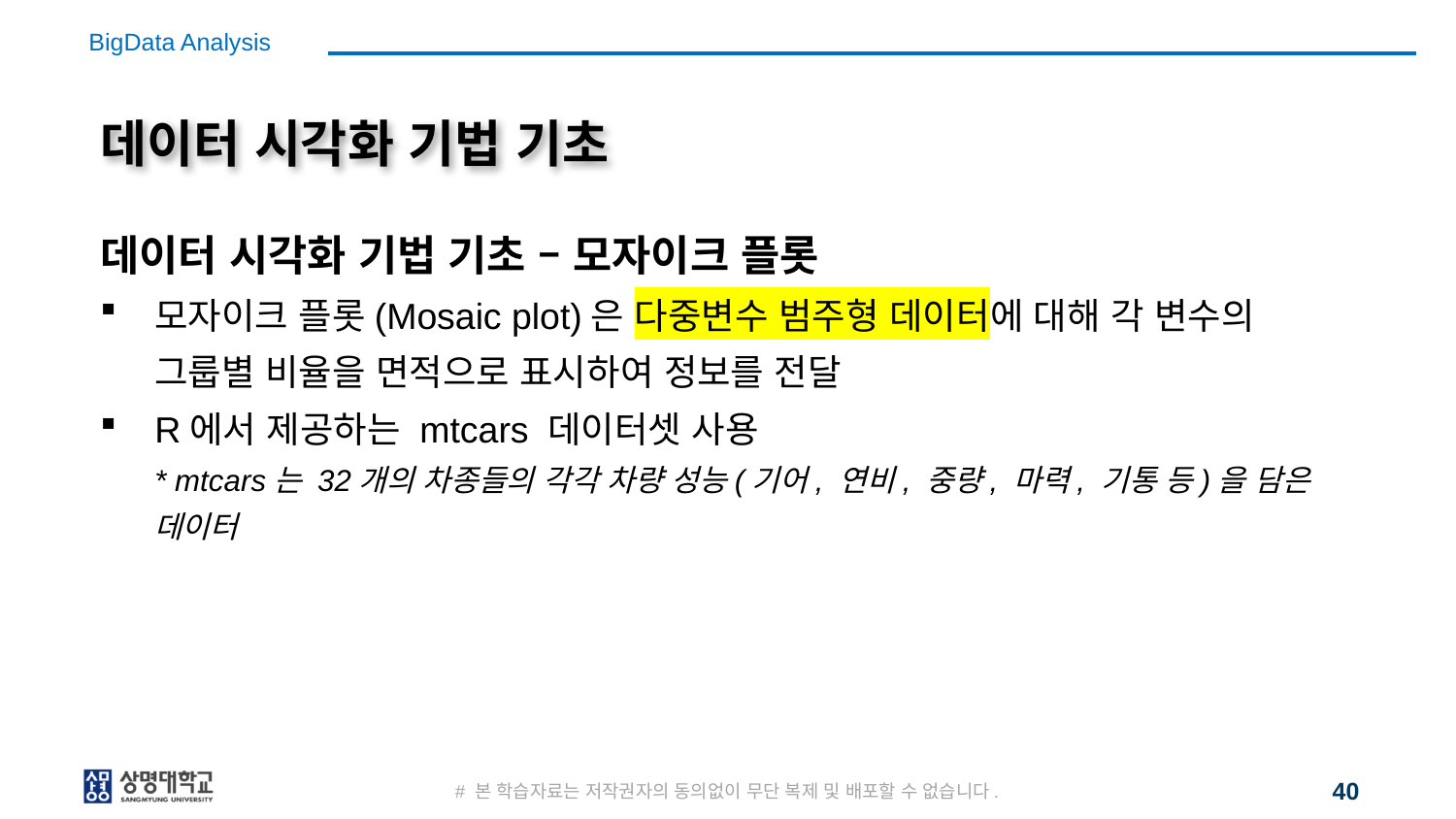

# 데이터 시각화 기법 기초
데이터 시각화 기법 기초 – 모자이크 플롯
모자이크 플롯(Mosaic plot)은 다중변수 범주형 데이터에 대해 각 변수의 그룹별 비율을 면적으로 표시하여 정보를 전달
R에서 제공하는 mtcars 데이터셋 사용
* mtcars는 32개의 차종들의 각각 차량 성능(기어, 연비, 중량, 마력, 기통 등)을 담은 데이터
40
# 본 학습자료는 저작권자의 동의없이 무단 복제 및 배포할 수 없습니다.